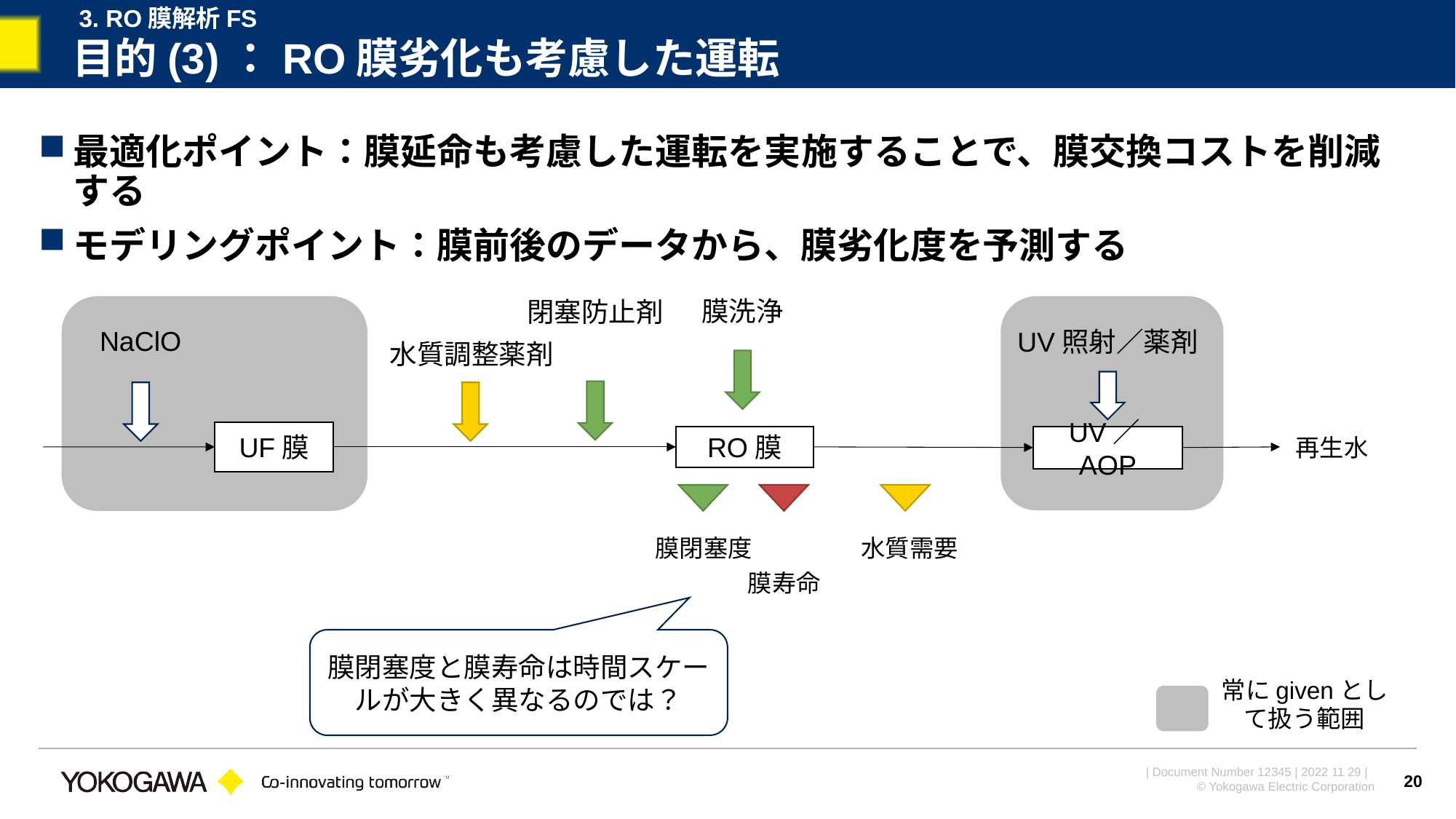

3. RO膜解析FS
# 目的(3)：RO膜劣化も考慮した運転
最適化ポイント：膜延命も考慮した運転を実施することで、膜交換コストを削減する
モデリングポイント：膜前後のデータから、膜劣化度を予測する
膜洗浄
閉塞防止剤

NaClO
UV照射／薬剤
水質調整薬剤

UF膜
UV／AOP
RO膜
再生水

膜閉塞度
水質需要
膜寿命
膜閉塞度と膜寿命は時間スケールが大きく異なるのでは？
常にgivenとして扱う範囲

20